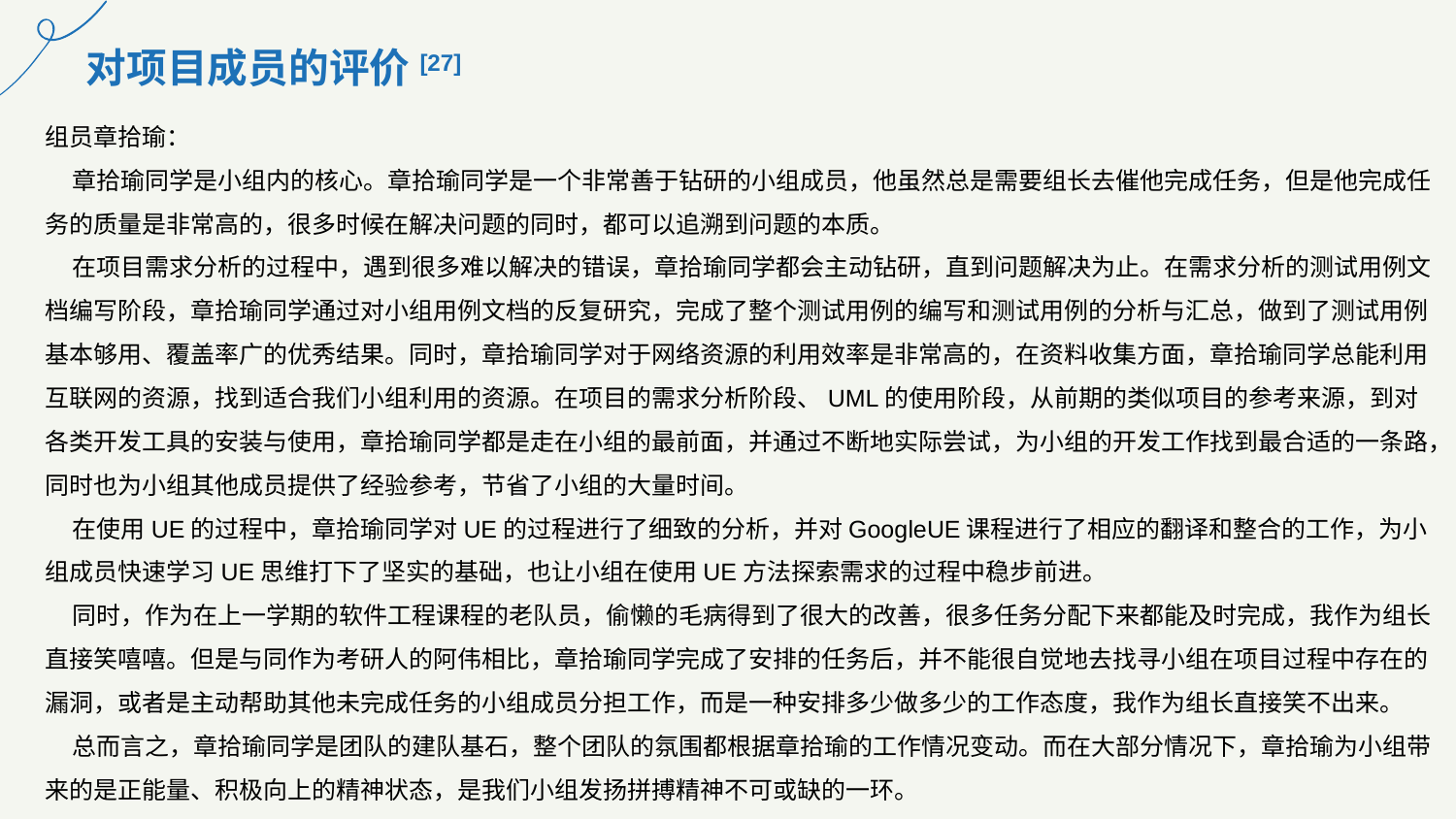

对项目成员的评价[27]
组员章拾瑜：
    章拾瑜同学是小组内的核心。章拾瑜同学是一个非常善于钻研的小组成员，他虽然总是需要组长去催他完成任务，但是他完成任务的质量是非常高的，很多时候在解决问题的同时，都可以追溯到问题的本质。
    在项目需求分析的过程中，遇到很多难以解决的错误，章拾瑜同学都会主动钻研，直到问题解决为止。在需求分析的测试用例文档编写阶段，章拾瑜同学通过对小组用例文档的反复研究，完成了整个测试用例的编写和测试用例的分析与汇总，做到了测试用例基本够用、覆盖率广的优秀结果。同时，章拾瑜同学对于网络资源的利用效率是非常高的，在资料收集方面，章拾瑜同学总能利用互联网的资源，找到适合我们小组利用的资源。在项目的需求分析阶段、UML的使用阶段，从前期的类似项目的参考来源，到对各类开发工具的安装与使用，章拾瑜同学都是走在小组的最前面，并通过不断地实际尝试，为小组的开发工作找到最合适的一条路，同时也为小组其他成员提供了经验参考，节省了小组的大量时间。
    在使用UE的过程中，章拾瑜同学对UE的过程进行了细致的分析，并对GoogleUE课程进行了相应的翻译和整合的工作，为小组成员快速学习UE思维打下了坚实的基础，也让小组在使用UE方法探索需求的过程中稳步前进。
    同时，作为在上一学期的软件工程课程的老队员，偷懒的毛病得到了很大的改善，很多任务分配下来都能及时完成，我作为组长直接笑嘻嘻。但是与同作为考研人的阿伟相比，章拾瑜同学完成了安排的任务后，并不能很自觉地去找寻小组在项目过程中存在的漏洞，或者是主动帮助其他未完成任务的小组成员分担工作，而是一种安排多少做多少的工作态度，我作为组长直接笑不出来。
    总而言之，章拾瑜同学是团队的建队基石，整个团队的氛围都根据章拾瑜的工作情况变动。而在大部分情况下，章拾瑜为小组带来的是正能量、积极向上的精神状态，是我们小组发扬拼搏精神不可或缺的一环。